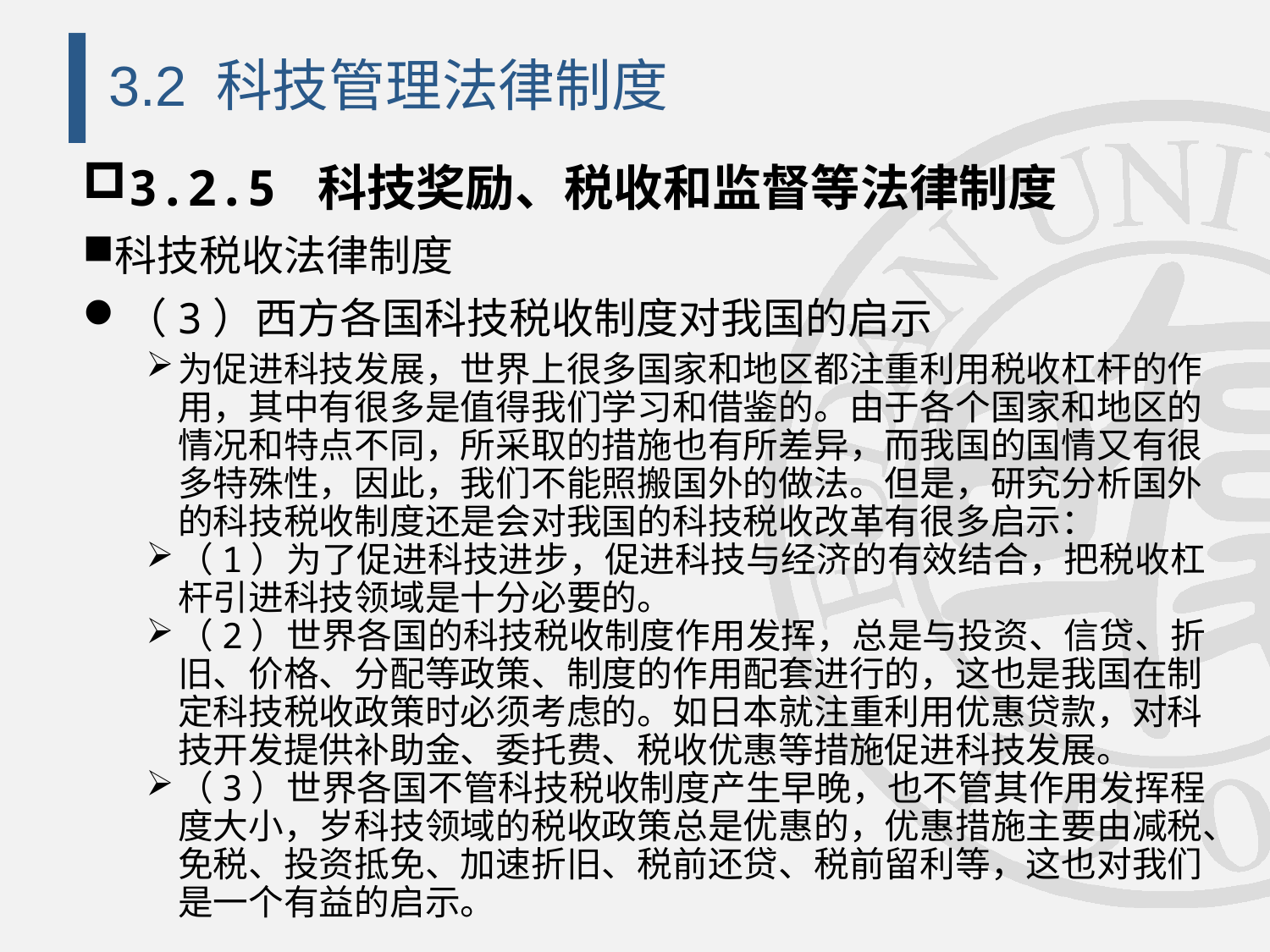

# 3.2 科技管理法律制度
3.2.5 科技奖励、税收和监督等法律制度
科技税收法律制度
（3）西方各国科技税收制度对我国的启示
为促进科技发展，世界上很多国家和地区都注重利用税收杠杆的作用，其中有很多是值得我们学习和借鉴的。由于各个国家和地区的情况和特点不同，所采取的措施也有所差异，而我国的国情又有很多特殊性，因此，我们不能照搬国外的做法。但是，研究分析国外的科技税收制度还是会对我国的科技税收改革有很多启示：
（1）为了促进科技进步，促进科技与经济的有效结合，把税收杠杆引进科技领域是十分必要的。
（2）世界各国的科技税收制度作用发挥，总是与投资、信贷、折旧、价格、分配等政策、制度的作用配套进行的，这也是我国在制定科技税收政策时必须考虑的。如日本就注重利用优惠贷款，对科技开发提供补助金、委托费、税收优惠等措施促进科技发展。
（3）世界各国不管科技税收制度产生早晚，也不管其作用发挥程度大小，岁科技领域的税收政策总是优惠的，优惠措施主要由减税、免税、投资抵免、加速折旧、税前还贷、税前留利等，这也对我们是一个有益的启示。